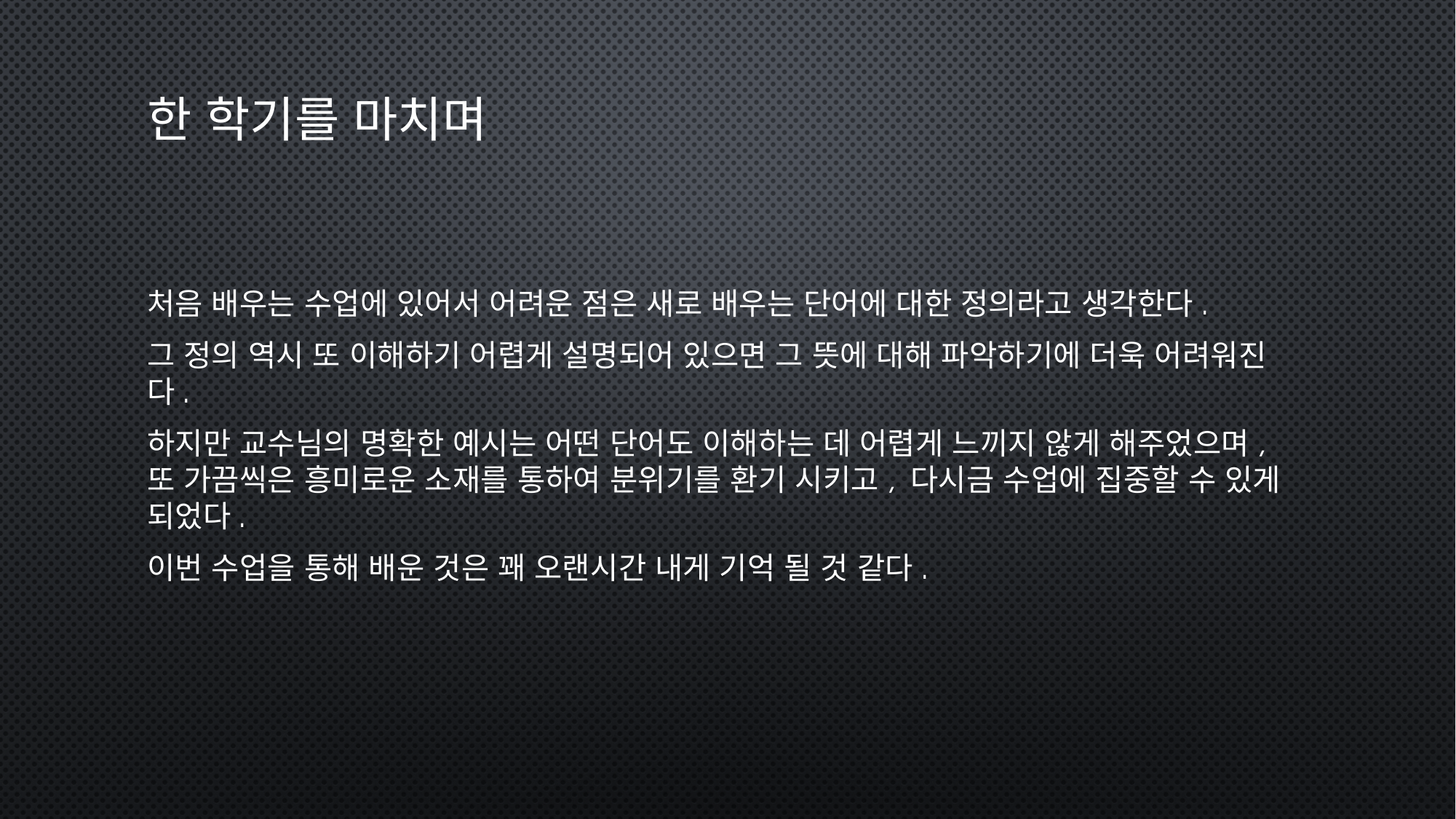

# 한 학기를 마치며
처음 배우는 수업에 있어서 어려운 점은 새로 배우는 단어에 대한 정의라고 생각한다.
그 정의 역시 또 이해하기 어렵게 설명되어 있으면 그 뜻에 대해 파악하기에 더욱 어려워진다.
하지만 교수님의 명확한 예시는 어떤 단어도 이해하는 데 어렵게 느끼지 않게 해주었으며, 또 가끔씩은 흥미로운 소재를 통하여 분위기를 환기 시키고, 다시금 수업에 집중할 수 있게 되었다.
이번 수업을 통해 배운 것은 꽤 오랜시간 내게 기억 될 것 같다.